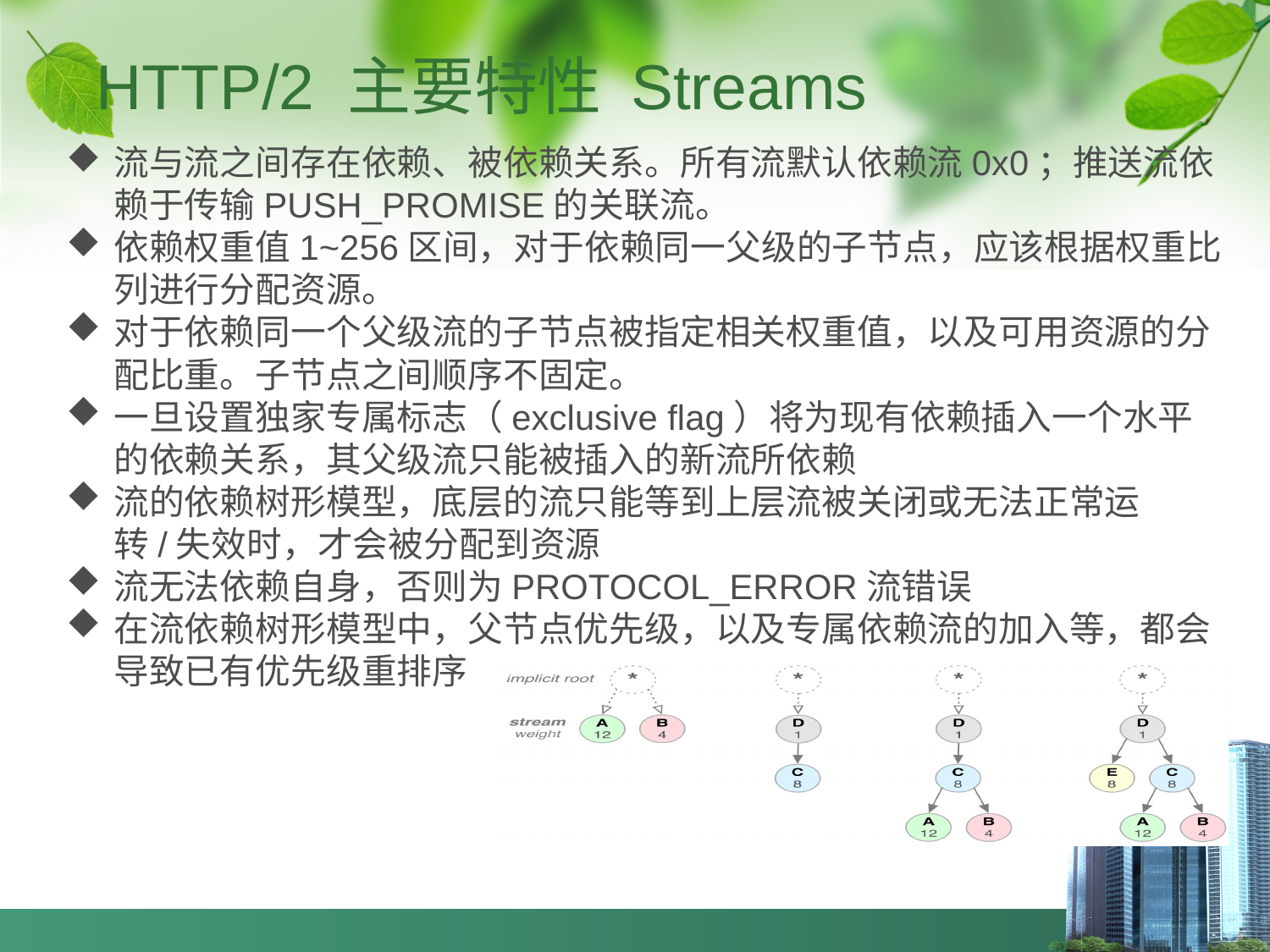

HTTP/2 主要特性 Streams
流与流之间存在依赖、被依赖关系。所有流默认依赖流0x0；推送流依赖于传输PUSH_PROMISE的关联流。
依赖权重值1~256区间，对于依赖同一父级的子节点，应该根据权重比列进行分配资源。
对于依赖同一个父级流的子节点被指定相关权重值，以及可用资源的分配比重。子节点之间顺序不固定。
一旦设置独家专属标志（exclusive flag）将为现有依赖插入一个水平的依赖关系，其父级流只能被插入的新流所依赖
流的依赖树形模型，底层的流只能等到上层流被关闭或无法正常运转/失效时，才会被分配到资源
流无法依赖自身，否则为PROTOCOL_ERROR流错误
在流依赖树形模型中，父节点优先级，以及专属依赖流的加入等，都会导致已有优先级重排序

计算机网络高级教程（第2版）